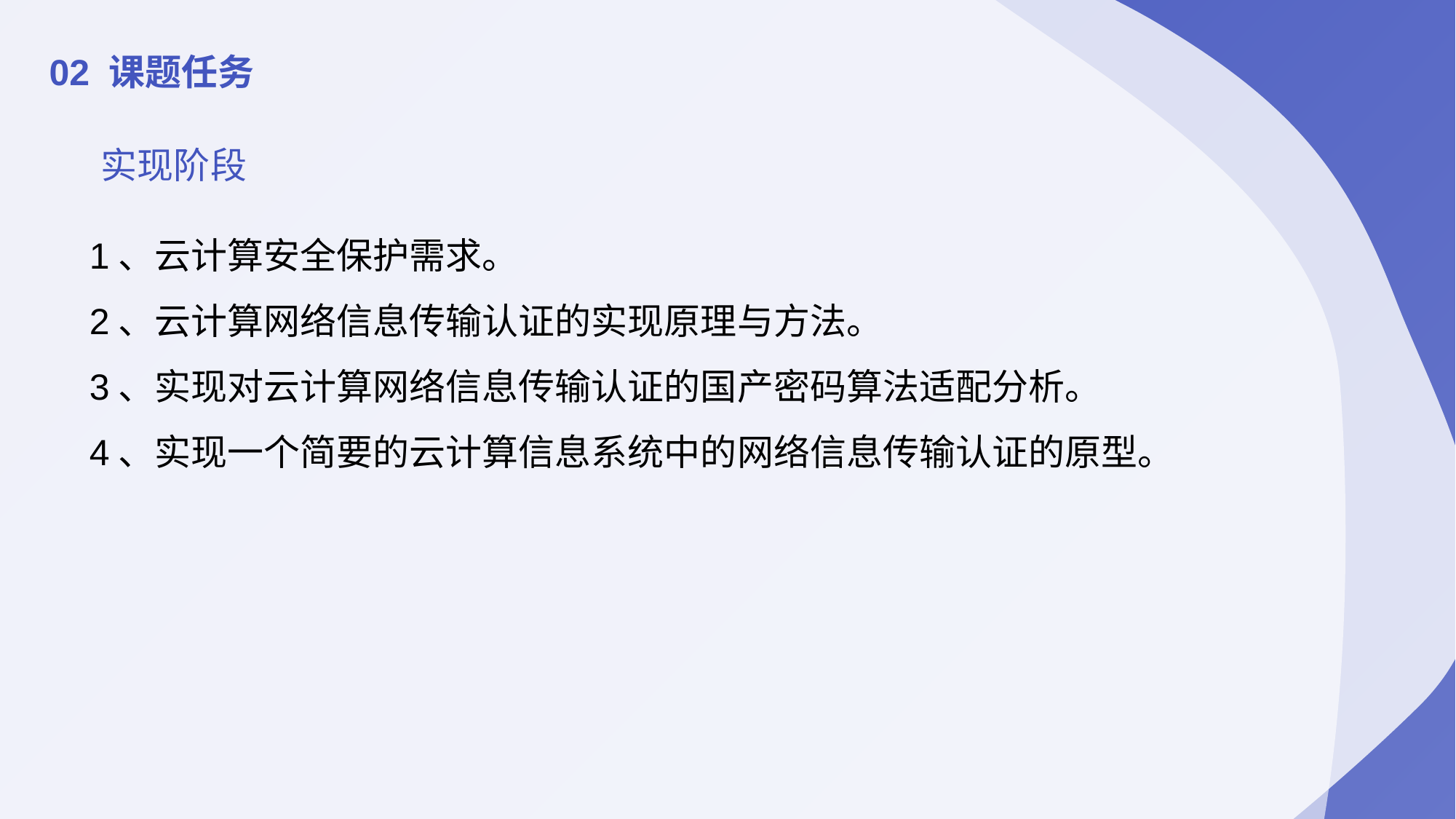

02 课题任务
实现阶段
1、云计算安全保护需求。
2、云计算网络信息传输认证的实现原理与方法。
3、实现对云计算网络信息传输认证的国产密码算法适配分析。
4、实现一个简要的云计算信息系统中的网络信息传输认证的原型。